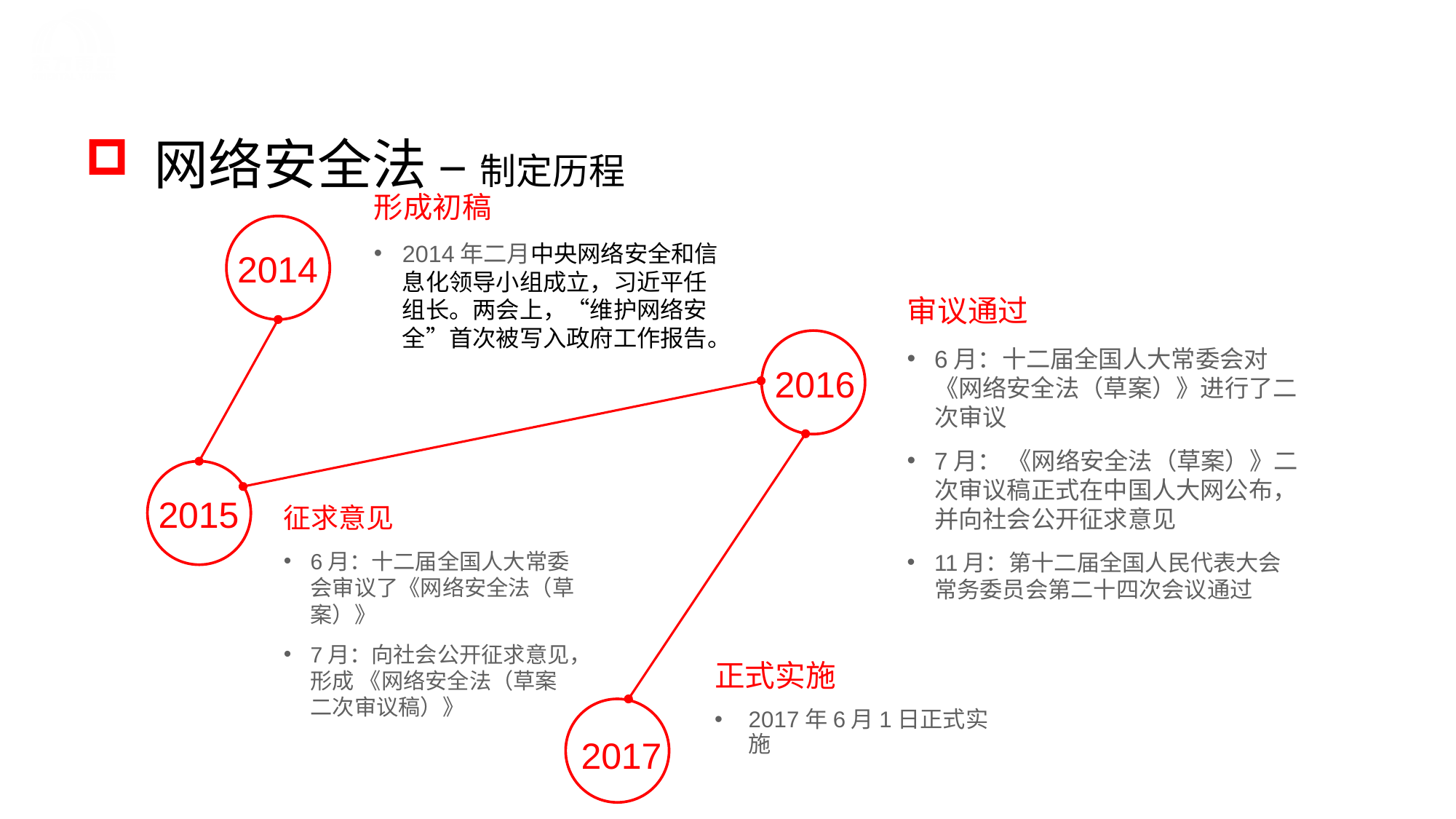

网络安全法 – 制定历程
形成初稿
2014年二月中央网络安全和信息化领导小组成立，习近平任组长。两会上，“维护网络安全”首次被写入政府工作报告。

2014
审议通过
6月：十二届全国人大常委会对《网络安全法（草案）》进行了二次审议
7月： 《网络安全法（草案）》二次审议稿正式在中国人大网公布，并向社会公开征求意见
11月：第十二届全国人民代表大会常务委员会第二十四次会议通过

2016

2015
征求意见
6月：十二届全国人大常委会审议了《网络安全法（草案）》
7月：向社会公开征求意见，形成 《网络安全法（草案二次审议稿）》
正式实施
2017年6月1日正式实施

2017